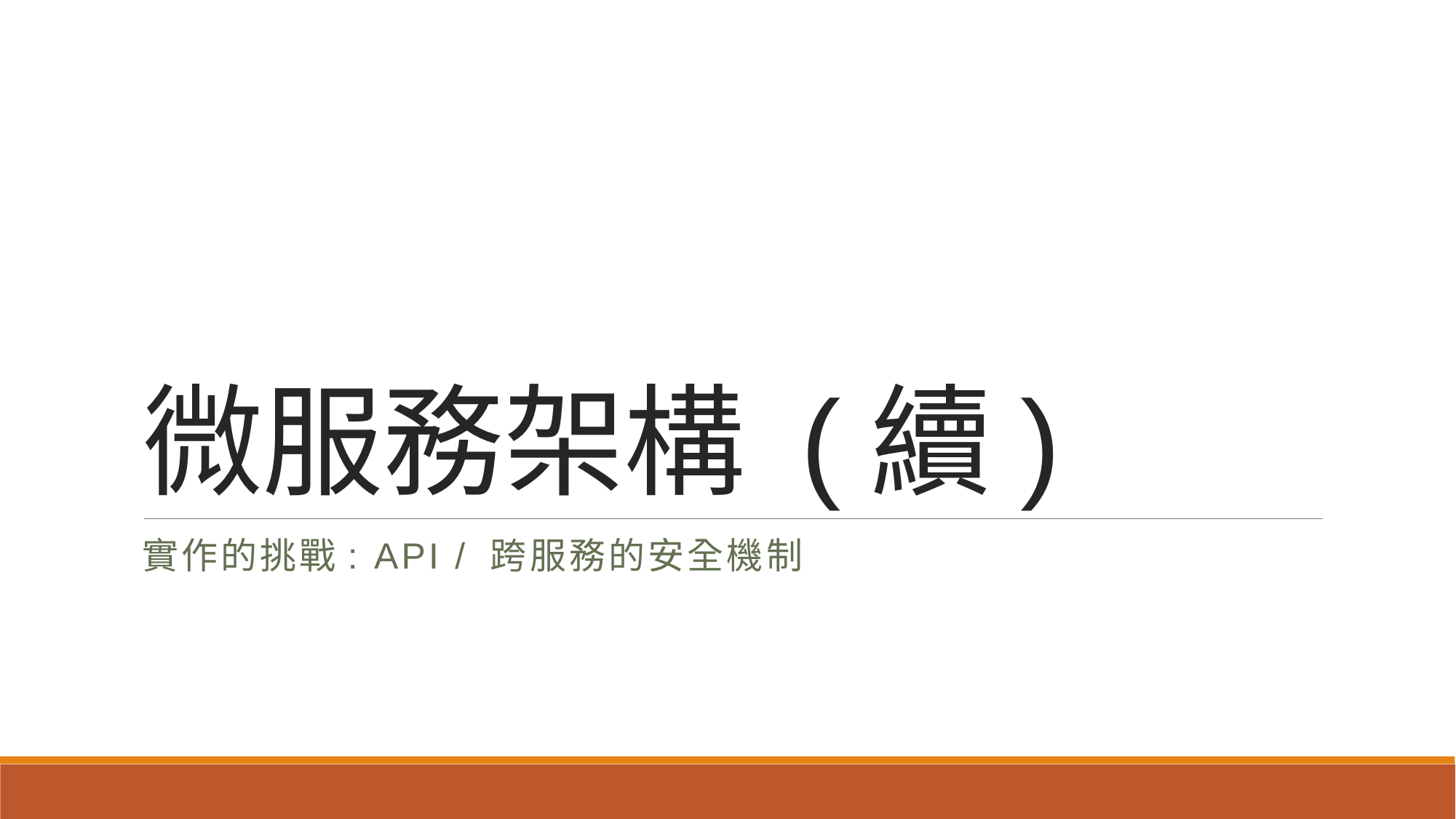

# 微服務架構 (續)
實作的挑戰: API / 跨服務的安全機制